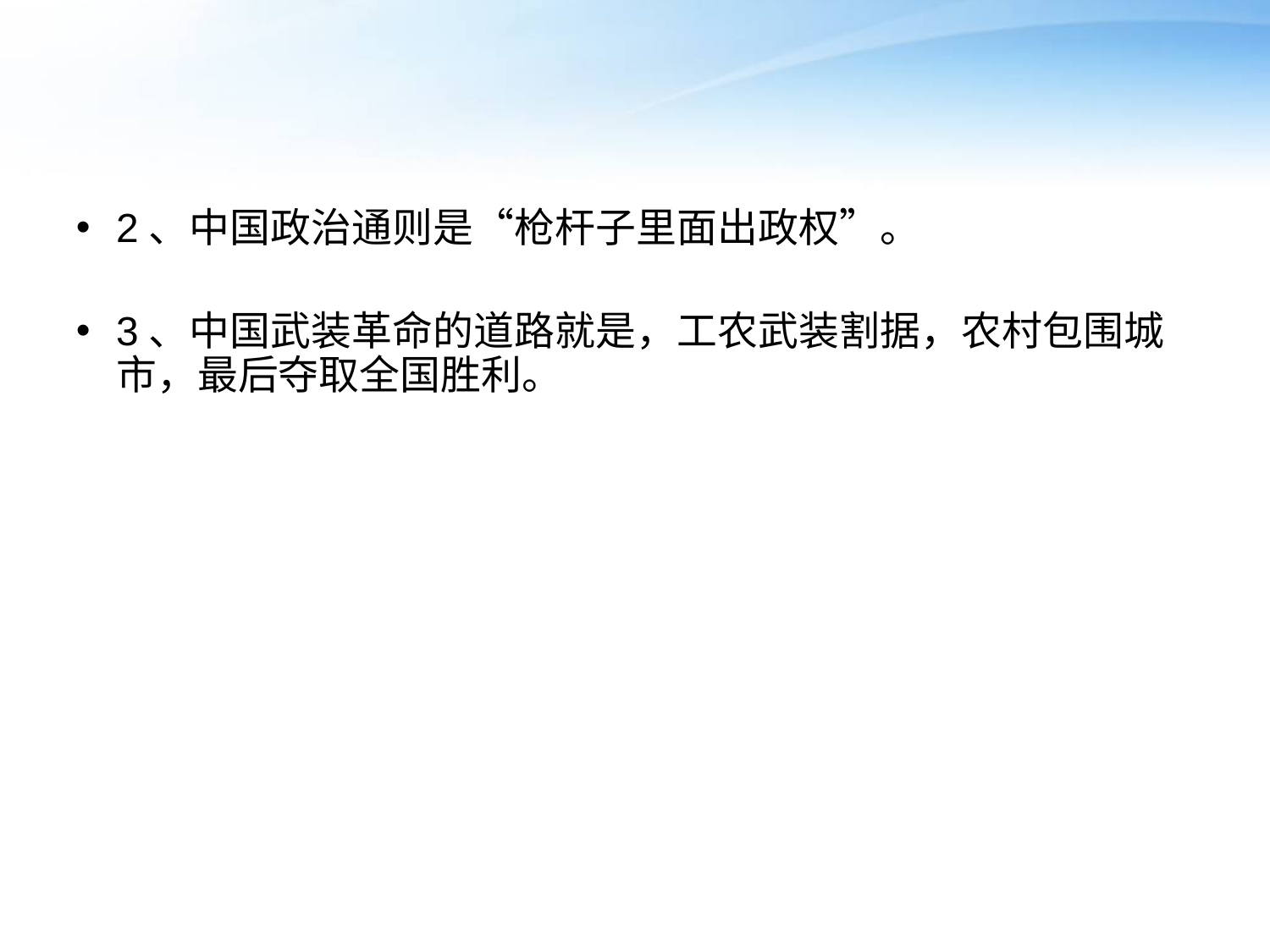

#
2、中国政治通则是“枪杆子里面出政权”。

3、中国武装革命的道路就是，工农武装割据，农村包围城市，最后夺取全国胜利。